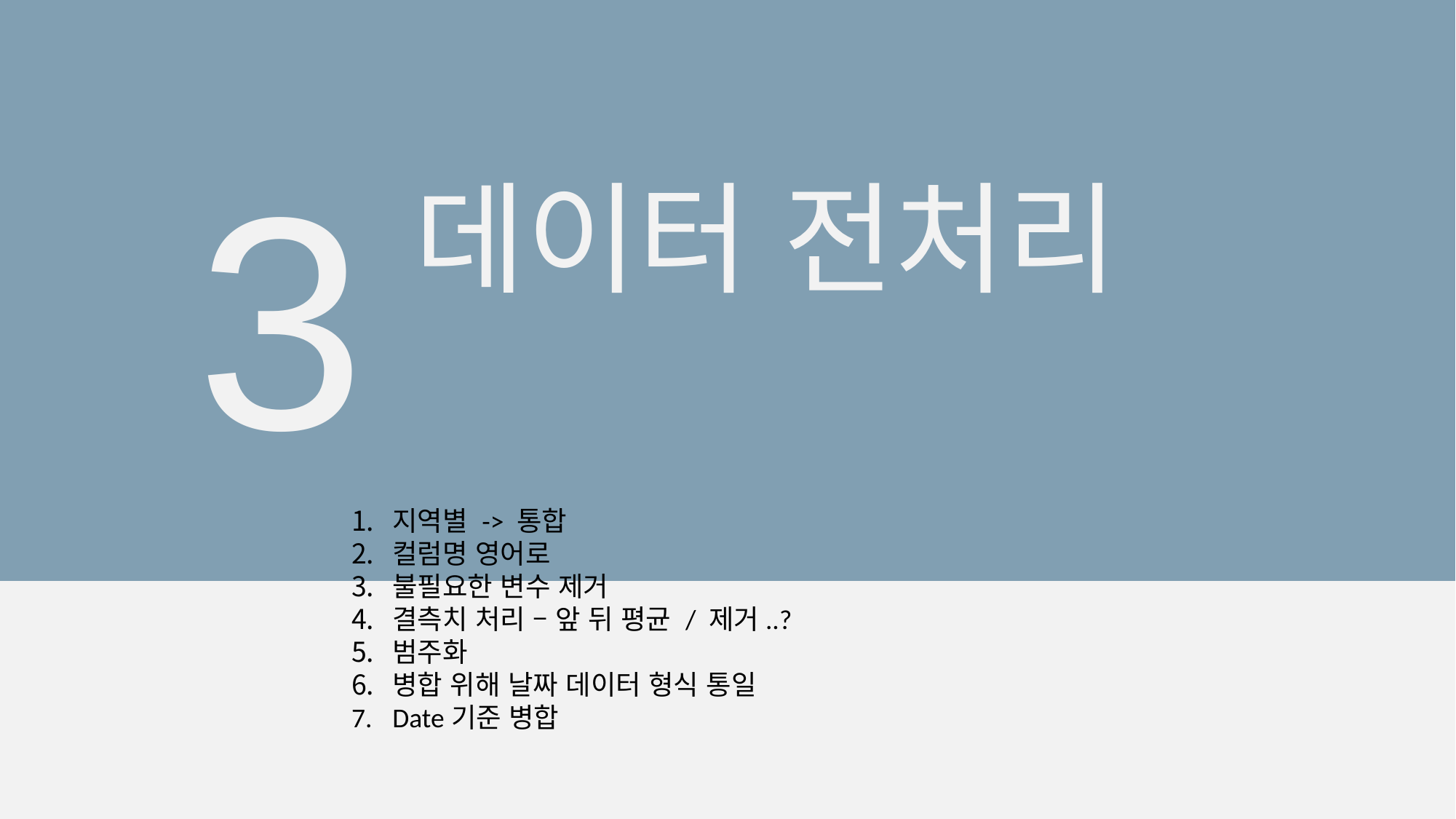

3
데이터 전처리
지역별 -> 통합
컬럼명 영어로
불필요한 변수 제거
결측치 처리 – 앞 뒤 평균 / 제거..?
범주화
병합 위해 날짜 데이터 형식 통일
Date기준 병합